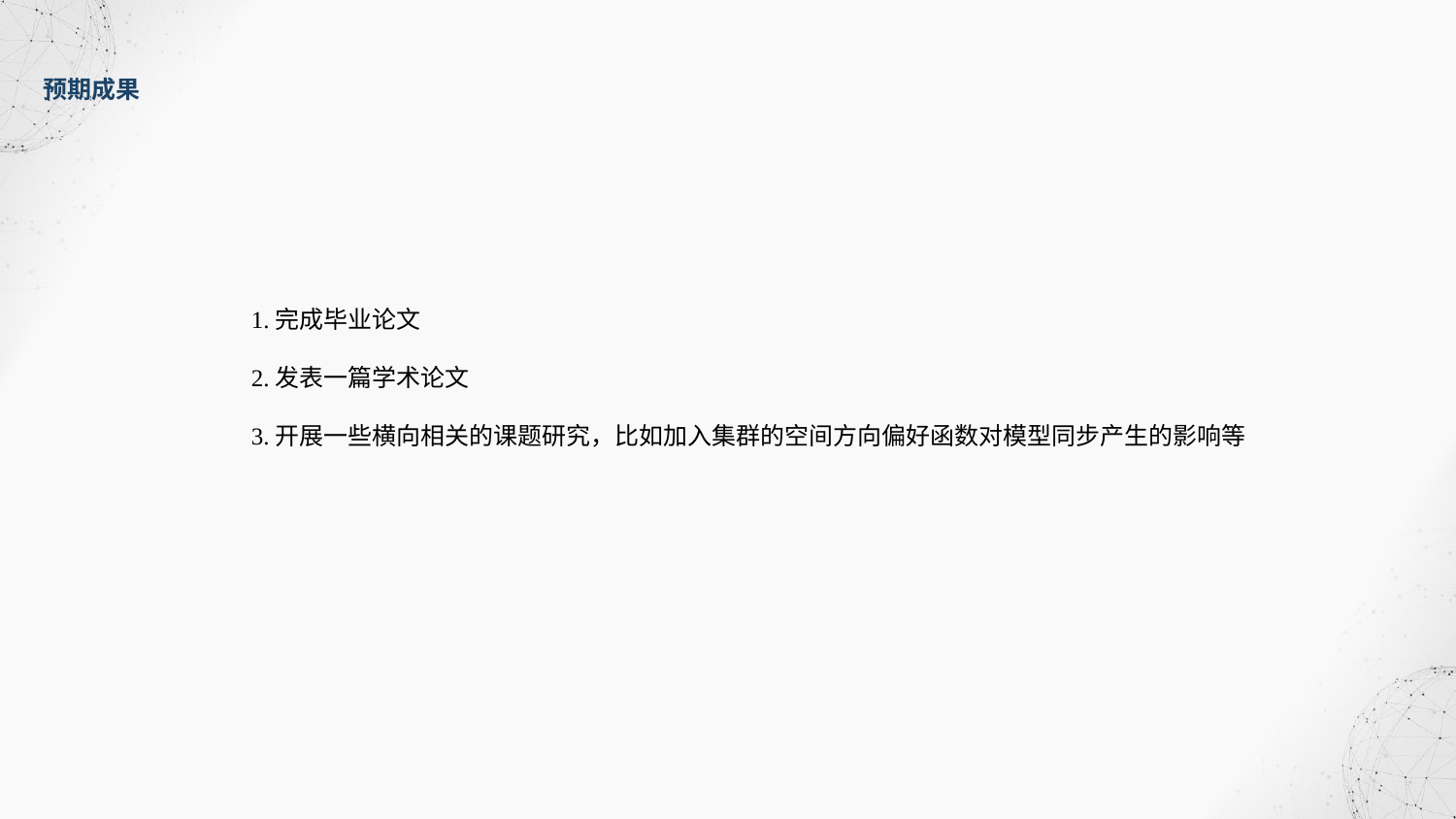

预期成果

1.完成毕业论文
2.发表一篇学术论文
3.开展一些横向相关的课题研究，比如加入集群的空间方向偏好函数对模型同步产生的影响等